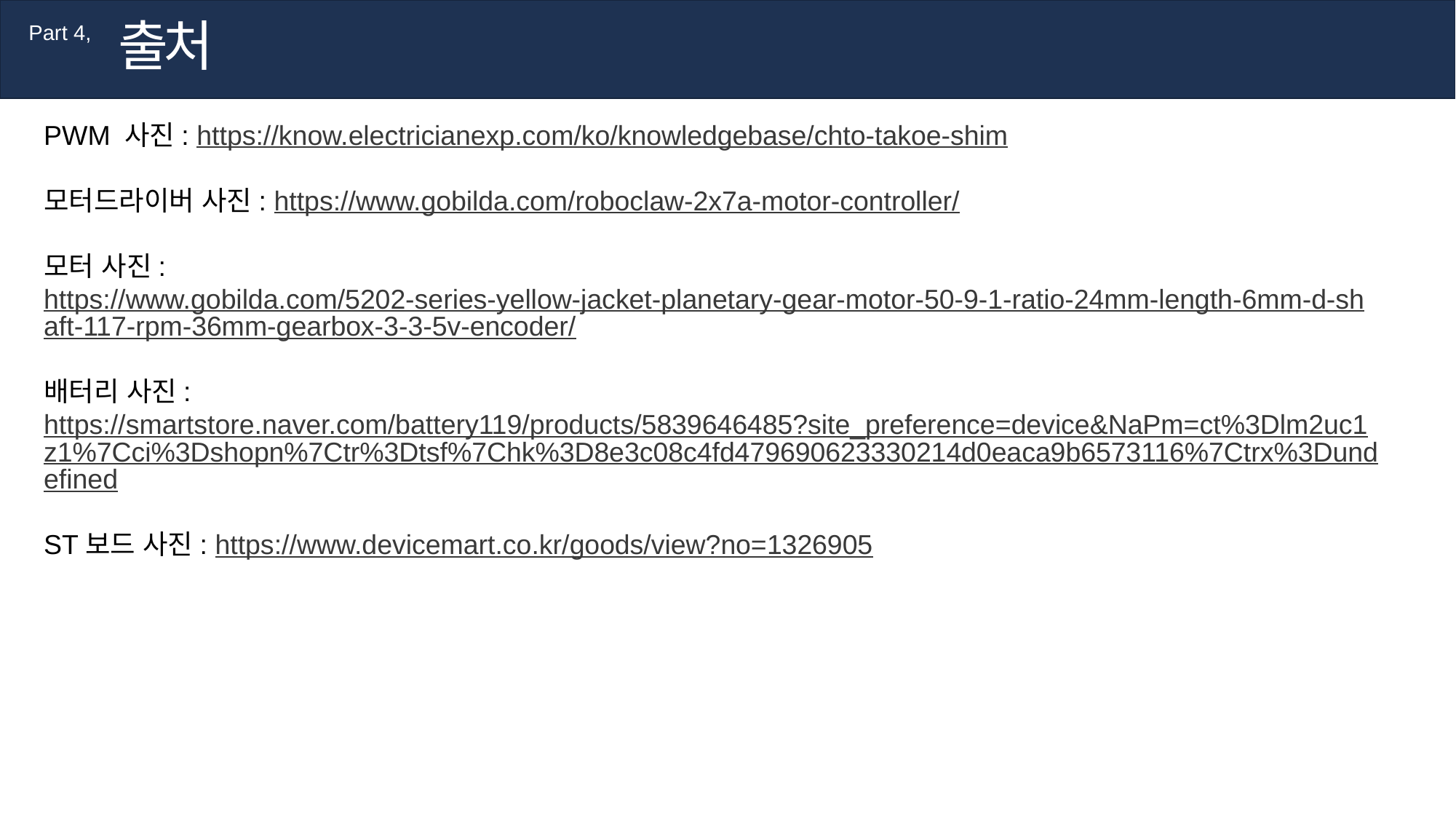

출처
Part 4,
PWM 사진: https://know.electricianexp.com/ko/knowledgebase/chto-takoe-shim

모터드라이버 사진: https://www.gobilda.com/roboclaw-2x7a-motor-controller/

모터 사진: https://www.gobilda.com/5202-series-yellow-jacket-planetary-gear-motor-50-9-1-ratio-24mm-length-6mm-d-shaft-117-rpm-36mm-gearbox-3-3-5v-encoder/

배터리 사진:
https://smartstore.naver.com/battery119/products/5839646485?site_preference=device&NaPm=ct%3Dlm2uc1z1%7Cci%3Dshopn%7Ctr%3Dtsf%7Chk%3D8e3c08c4fd479690623330214d0eaca9b6573116%7Ctrx%3Dundefined

ST보드 사진: https://www.devicemart.co.kr/goods/view?no=1326905